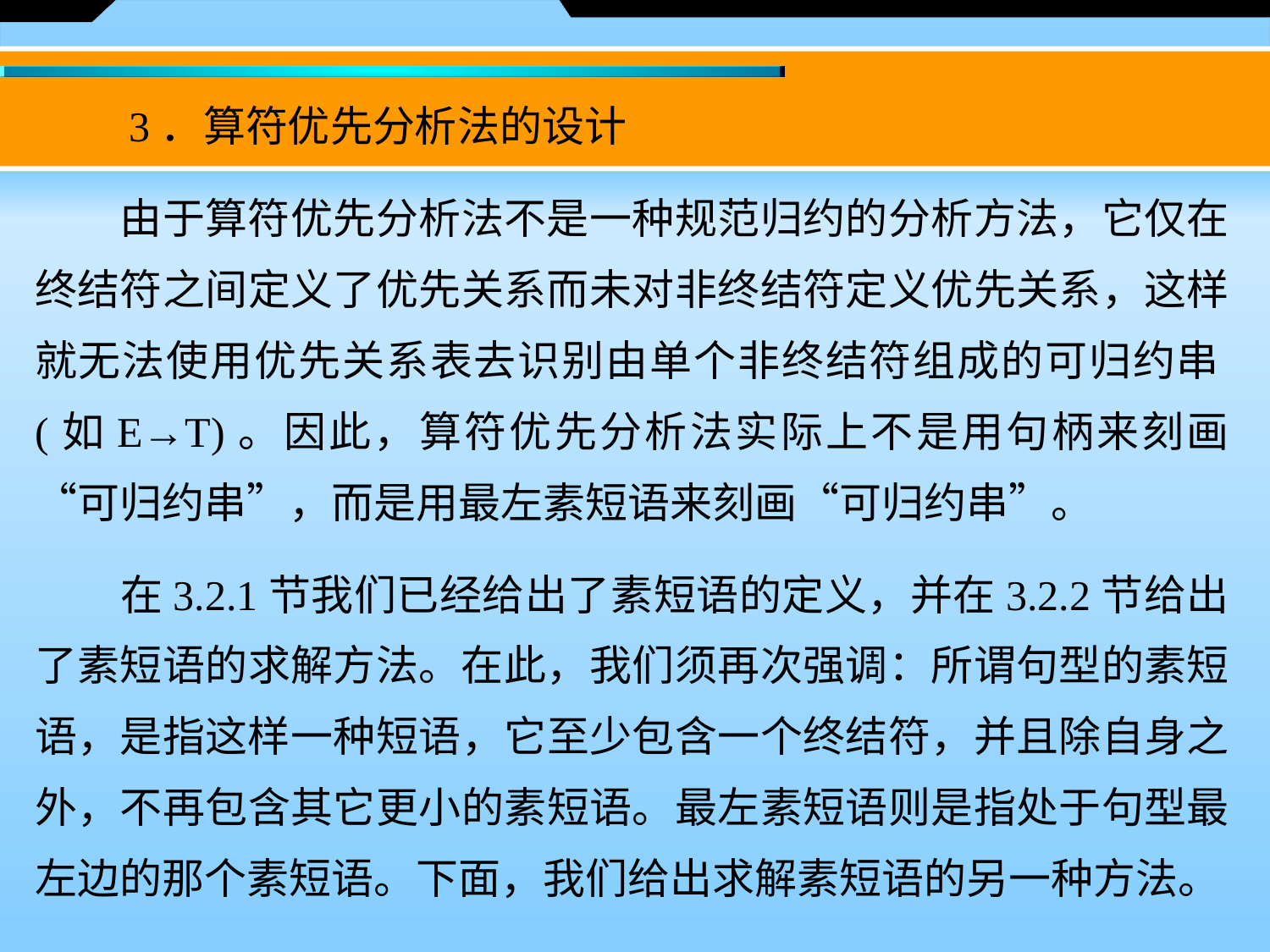

3．算符优先分析法的设计
　　由于算符优先分析法不是一种规范归约的分析方法，它仅在终结符之间定义了优先关系而未对非终结符定义优先关系，这样就无法使用优先关系表去识别由单个非终结符组成的可归约串(如E→T)。因此，算符优先分析法实际上不是用句柄来刻画“可归约串”，而是用最左素短语来刻画“可归约串”。
　　在3.2.1节我们已经给出了素短语的定义，并在3.2.2节给出了素短语的求解方法。在此，我们须再次强调：所谓句型的素短语，是指这样一种短语，它至少包含一个终结符，并且除自身之外，不再包含其它更小的素短语。最左素短语则是指处于句型最左边的那个素短语。下面，我们给出求解素短语的另一种方法。